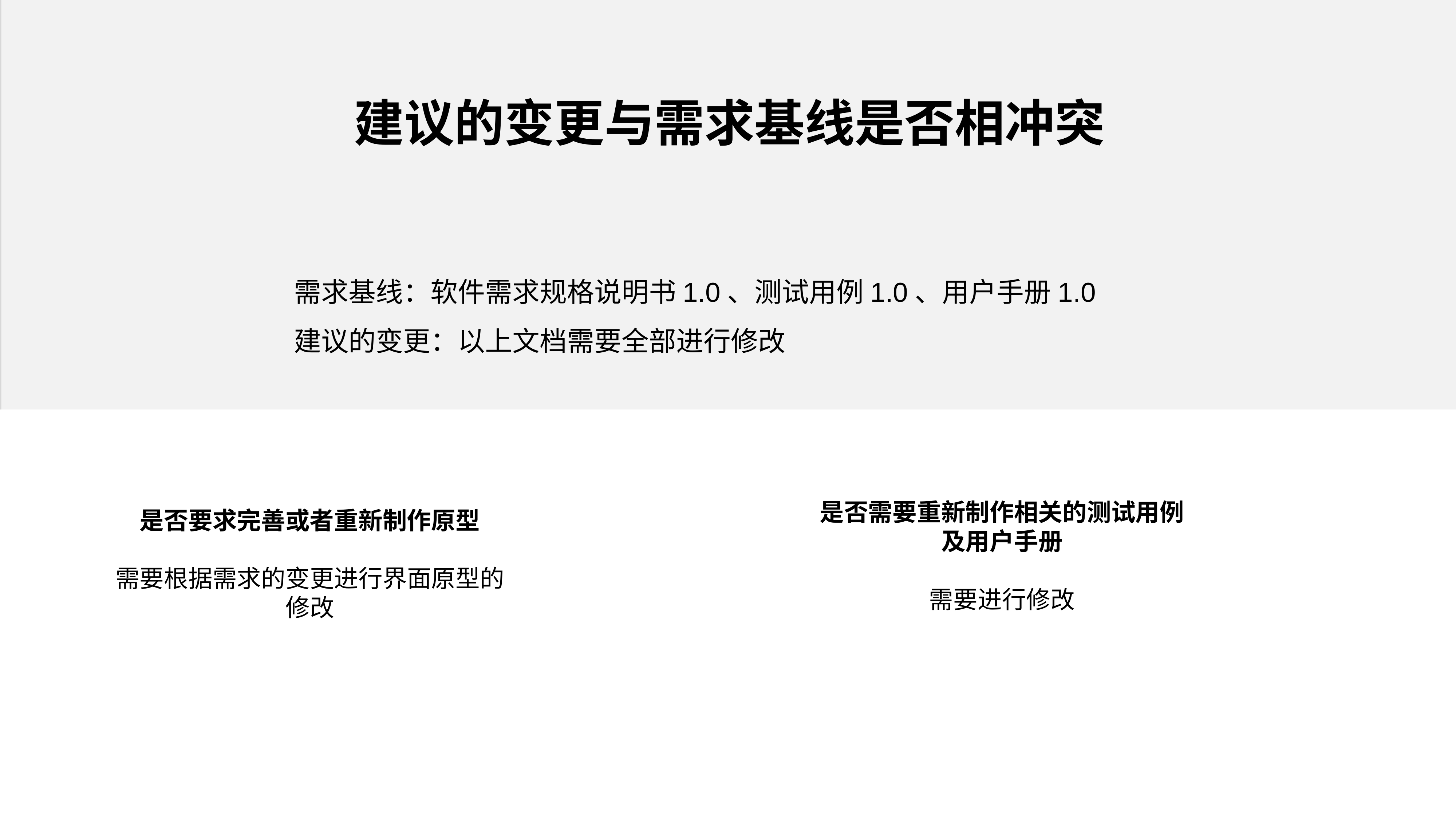

建议的变更与需求基线是否相冲突
需求基线：软件需求规格说明书1.0、测试用例1.0、用户手册1.0
建议的变更：以上文档需要全部进行修改
是否需要重新制作相关的测试用例及用户手册

需要进行修改
是否要求完善或者重新制作原型

需要根据需求的变更进行界面原型的修改